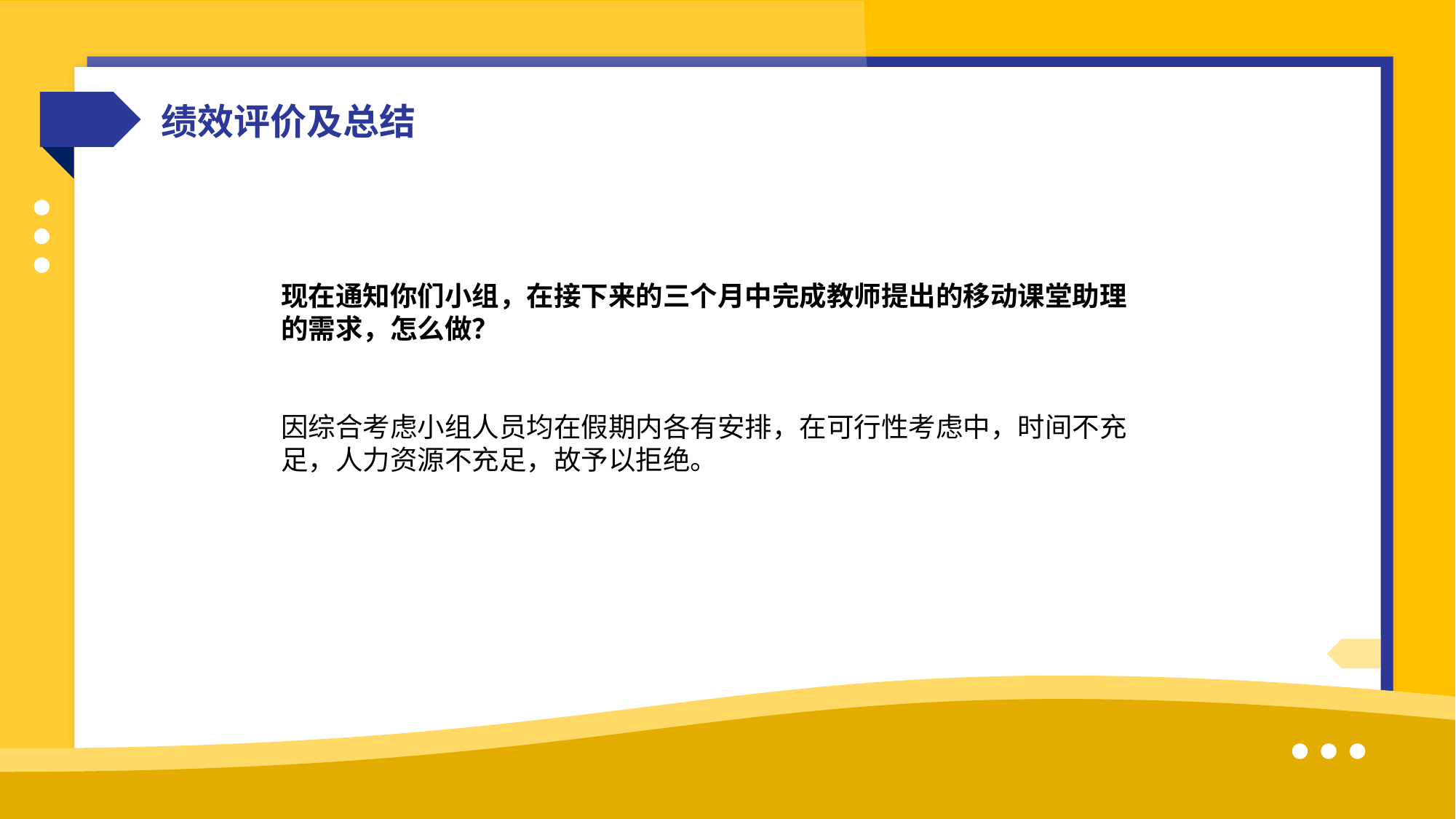

绩效评价及总结
现在通知你们小组，在接下来的三个月中完成教师提出的移动课堂助理的需求，怎么做？

因综合考虑小组人员均在假期内各有安排，在可行性考虑中，时间不充足，人力资源不充足，故予以拒绝。